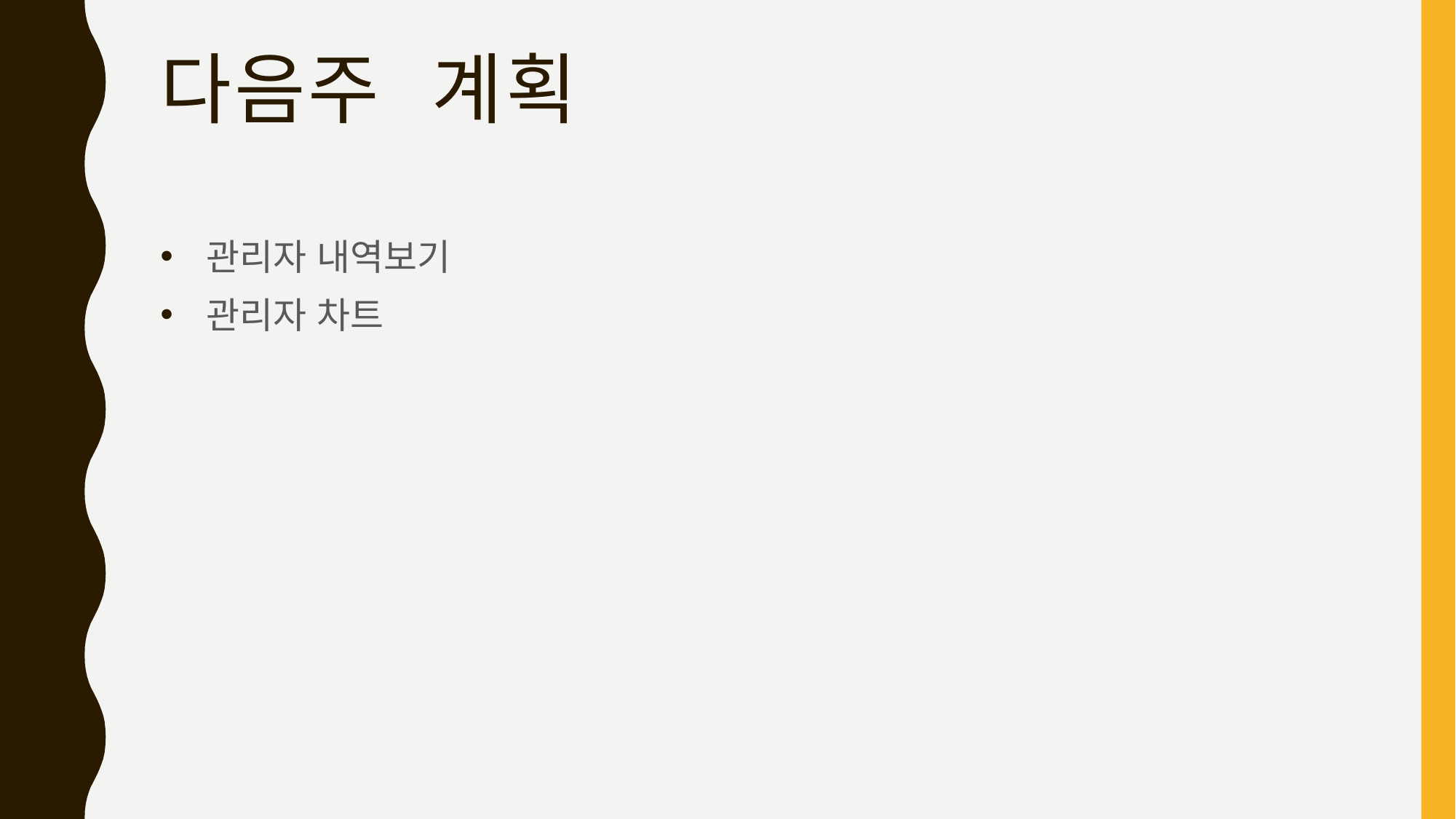

# 다음주  계획
 관리자 내역보기
 관리자 차트